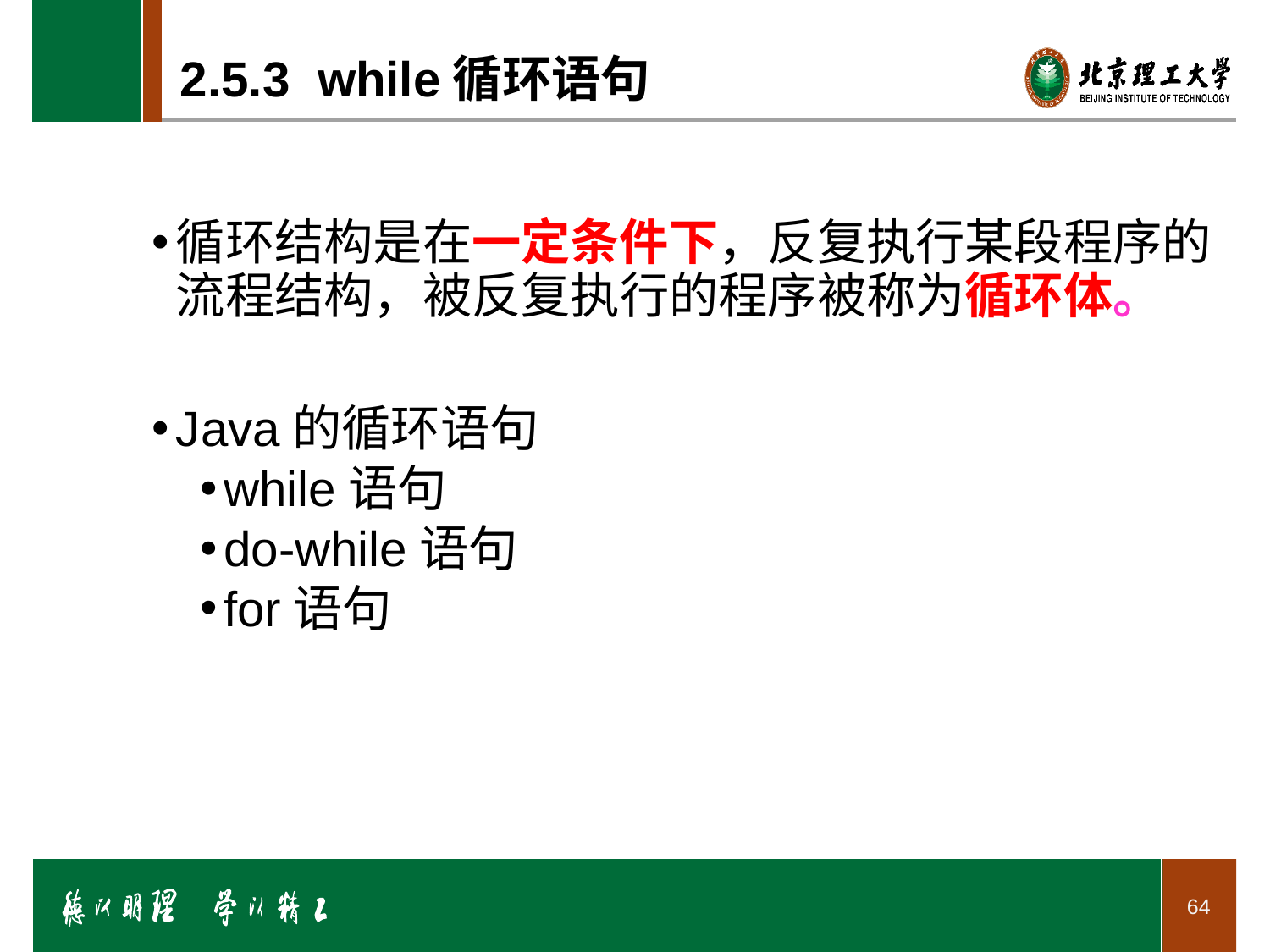

# 2.5.3  while循环语句
循环结构是在一定条件下，反复执行某段程序的流程结构，被反复执行的程序被称为循环体。

Java的循环语句
while语句
do-while语句
for语句